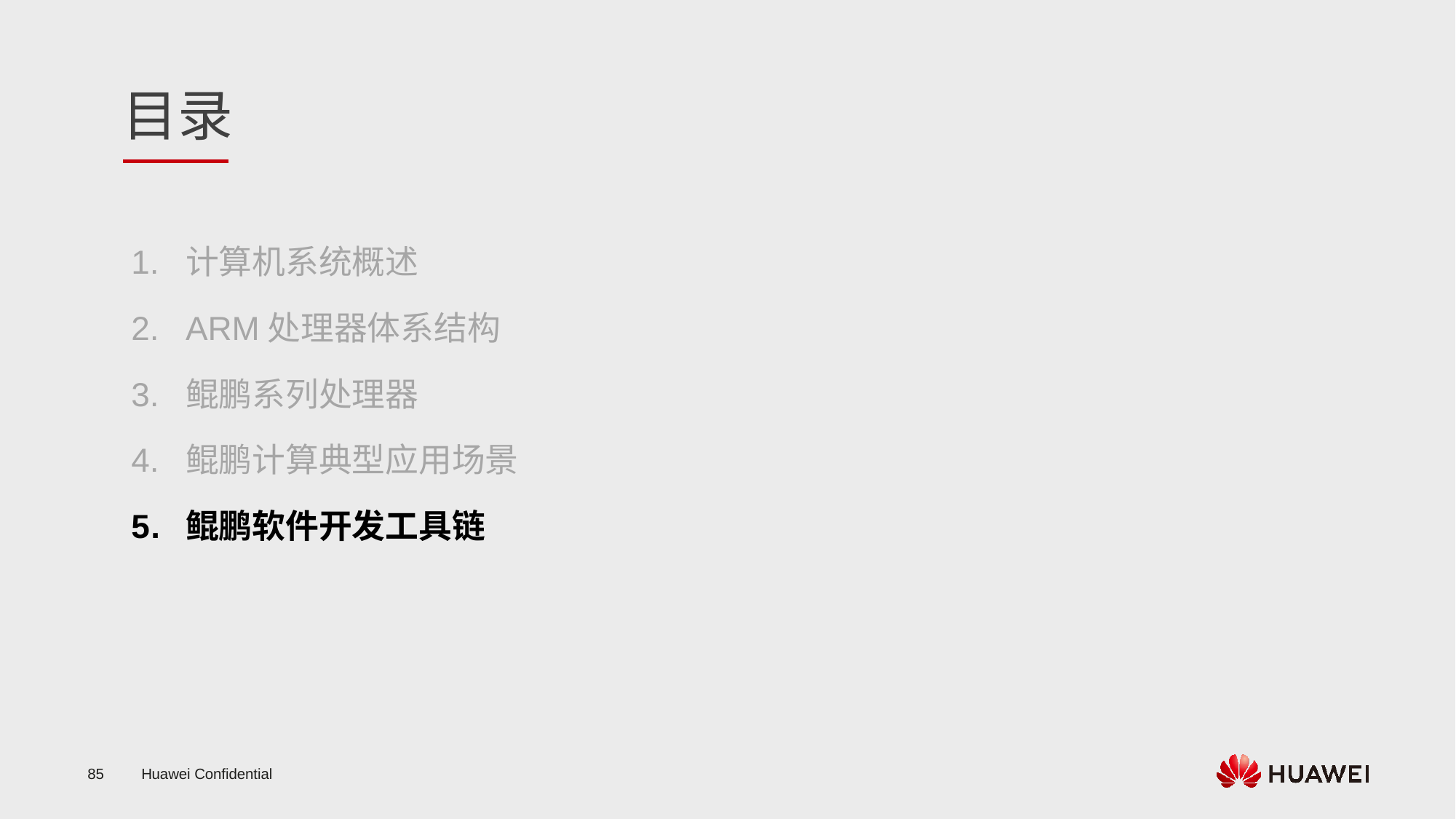

计算机系统概述
ARM处理器体系结构
鲲鹏系列处理器
鲲鹏计算典型应用场景
鲲鹏软件开发工具链